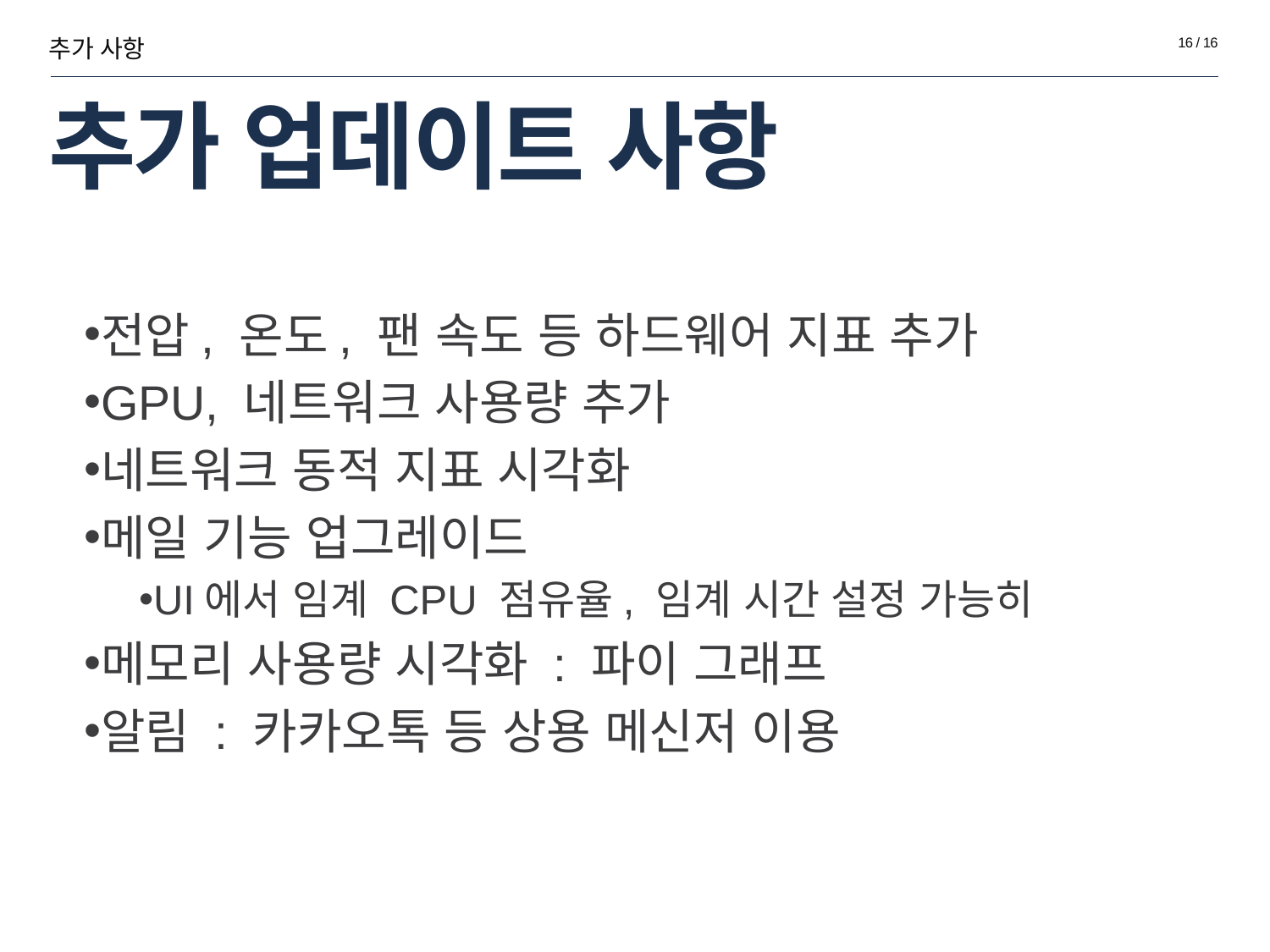

추가 사항
16 / 16
# 추가 업데이트 사항
전압, 온도, 팬 속도 등 하드웨어 지표 추가
GPU, 네트워크 사용량 추가
네트워크 동적 지표 시각화
메일 기능 업그레이드
UI에서 임계 CPU 점유율, 임계 시간 설정 가능히
메모리 사용량 시각화 : 파이 그래프
알림 : 카카오톡 등 상용 메신저 이용